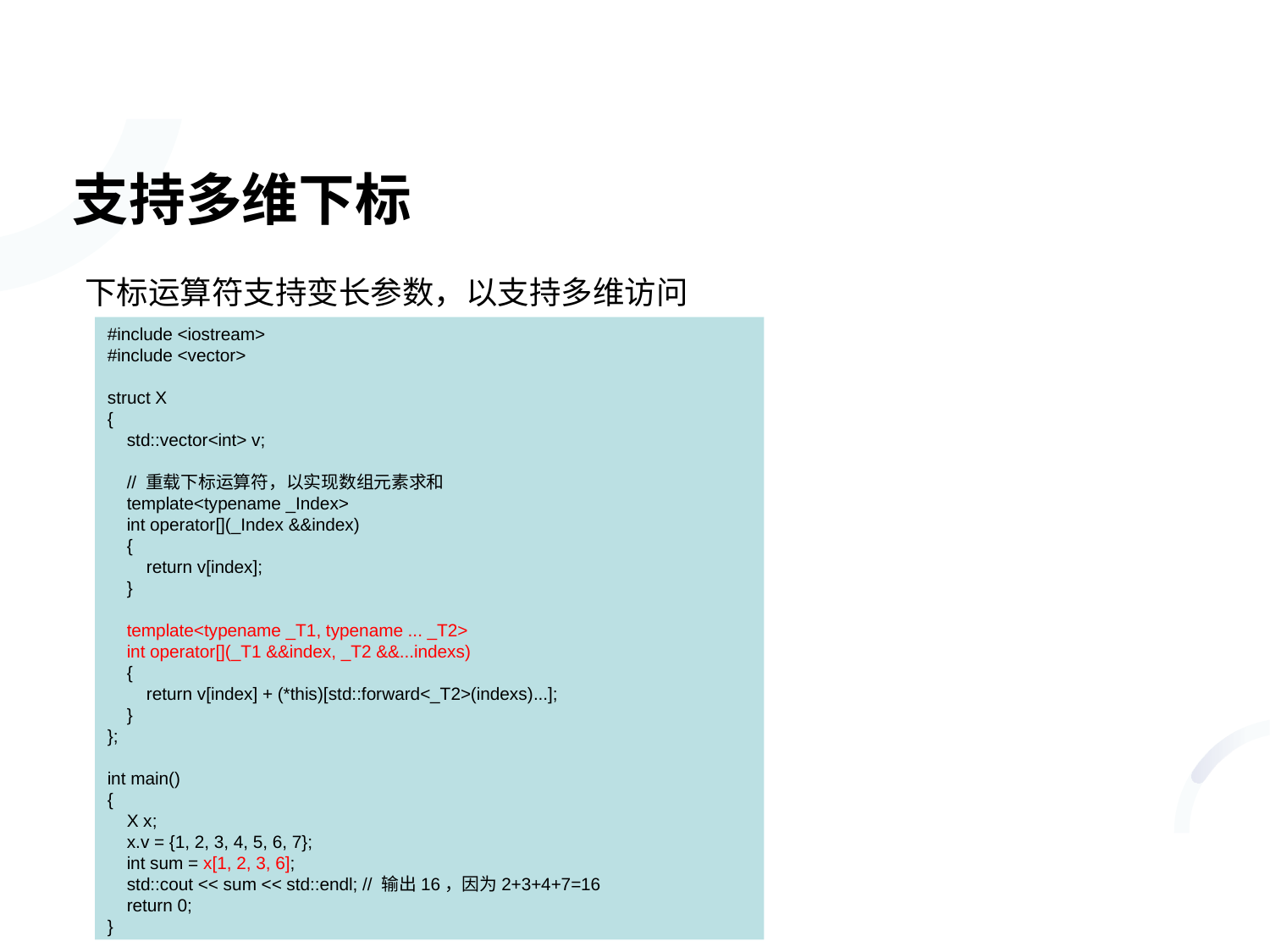

# 支持多维下标
下标运算符支持变长参数，以支持多维访问
#include <iostream>
#include <vector>
​
struct X
{
    std::vector<int> v;
​
    // 重载下标运算符，以实现数组元素求和
    template<typename _Index>
    int operator[](_Index &&index)
    {
        return v[index];
    }
​
    template<typename _T1, typename ... _T2>
    int operator[](_T1 &&index, _T2 &&...indexs)
    {
        return v[index] + (*this)[std::forward<_T2>(indexs)...];
    }
};
​
int main()
{
    X x;
    x.v = {1, 2, 3, 4, 5, 6, 7};
    int sum = x[1, 2, 3, 6];
    std::cout << sum << std::endl; // 输出16，因为2+3+4+7=16
    return 0;
}